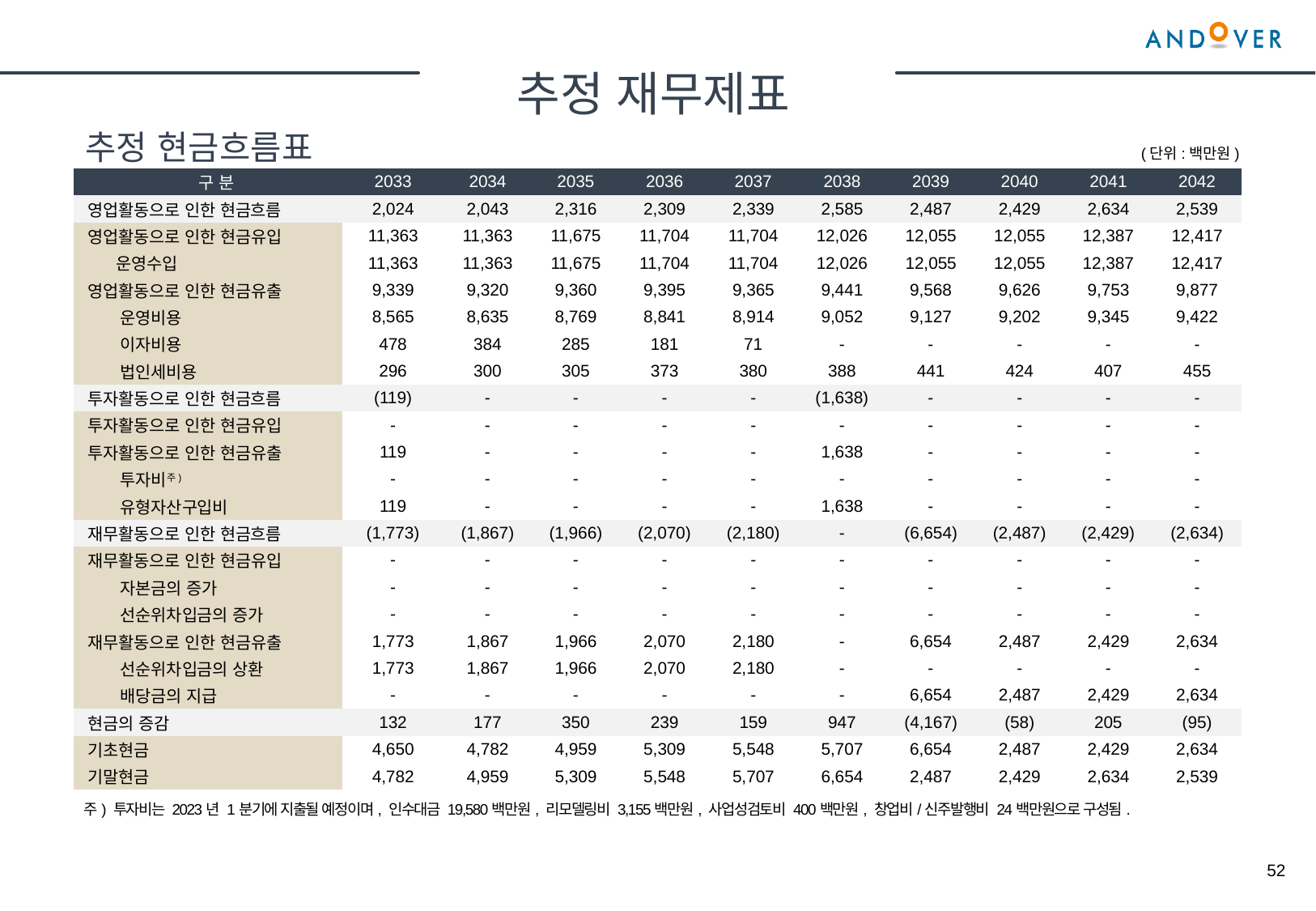

추정 재무제표
추정 현금흐름표
(단위:백만원)
| 구 분 | 2033 | 2034 | 2035 | 2036 | 2037 | 2038 | 2039 | 2040 | 2041 | 2042 |
| --- | --- | --- | --- | --- | --- | --- | --- | --- | --- | --- |
| 영업활동으로 인한 현금흐름 | 2,024 | 2,043 | 2,316 | 2,309 | 2,339 | 2,585 | 2,487 | 2,429 | 2,634 | 2,539 |
| 영업활동으로 인한 현금유입 | 11,363 | 11,363 | 11,675 | 11,704 | 11,704 | 12,026 | 12,055 | 12,055 | 12,387 | 12,417 |
| 운영수입 | 11,363 | 11,363 | 11,675 | 11,704 | 11,704 | 12,026 | 12,055 | 12,055 | 12,387 | 12,417 |
| 영업활동으로 인한 현금유출 | 9,339 | 9,320 | 9,360 | 9,395 | 9,365 | 9,441 | 9,568 | 9,626 | 9,753 | 9,877 |
| 운영비용 | 8,565 | 8,635 | 8,769 | 8,841 | 8,914 | 9,052 | 9,127 | 9,202 | 9,345 | 9,422 |
| 이자비용 | 478 | 384 | 285 | 181 | 71 | - | - | - | - | - |
| 법인세비용 | 296 | 300 | 305 | 373 | 380 | 388 | 441 | 424 | 407 | 455 |
| 투자활동으로 인한 현금흐름 | (119) | - | - | - | - | (1,638) | - | - | - | - |
| 투자활동으로 인한 현금유입 | - | - | - | - | - | - | - | - | - | - |
| 투자활동으로 인한 현금유출 | 119 | - | - | - | - | 1,638 | - | - | - | - |
| 투자비주) | - | - | - | - | - | - | - | - | - | - |
| 유형자산구입비 | 119 | - | - | - | - | 1,638 | - | - | - | - |
| 재무활동으로 인한 현금흐름 | (1,773) | (1,867) | (1,966) | (2,070) | (2,180) | - | (6,654) | (2,487) | (2,429) | (2,634) |
| 재무활동으로 인한 현금유입 | - | - | - | - | - | - | - | - | - | - |
| 자본금의 증가 | - | - | - | - | - | - | - | - | - | - |
| 선순위차입금의 증가 | - | - | - | - | - | - | - | - | - | - |
| 재무활동으로 인한 현금유출 | 1,773 | 1,867 | 1,966 | 2,070 | 2,180 | - | 6,654 | 2,487 | 2,429 | 2,634 |
| 선순위차입금의 상환 | 1,773 | 1,867 | 1,966 | 2,070 | 2,180 | - | - | - | - | - |
| 배당금의 지급 | - | - | - | - | - | - | 6,654 | 2,487 | 2,429 | 2,634 |
| 현금의 증감 | 132 | 177 | 350 | 239 | 159 | 947 | (4,167) | (58) | 205 | (95) |
| 기초현금 | 4,650 | 4,782 | 4,959 | 5,309 | 5,548 | 5,707 | 6,654 | 2,487 | 2,429 | 2,634 |
| 기말현금 | 4,782 | 4,959 | 5,309 | 5,548 | 5,707 | 6,654 | 2,487 | 2,429 | 2,634 | 2,539 |
주) 투자비는 2023년 1분기에 지출될 예정이며, 인수대금 19,580백만원, 리모델링비 3,155백만원, 사업성검토비 400백만원, 창업비/신주발행비 24백만원으로 구성됨.
52